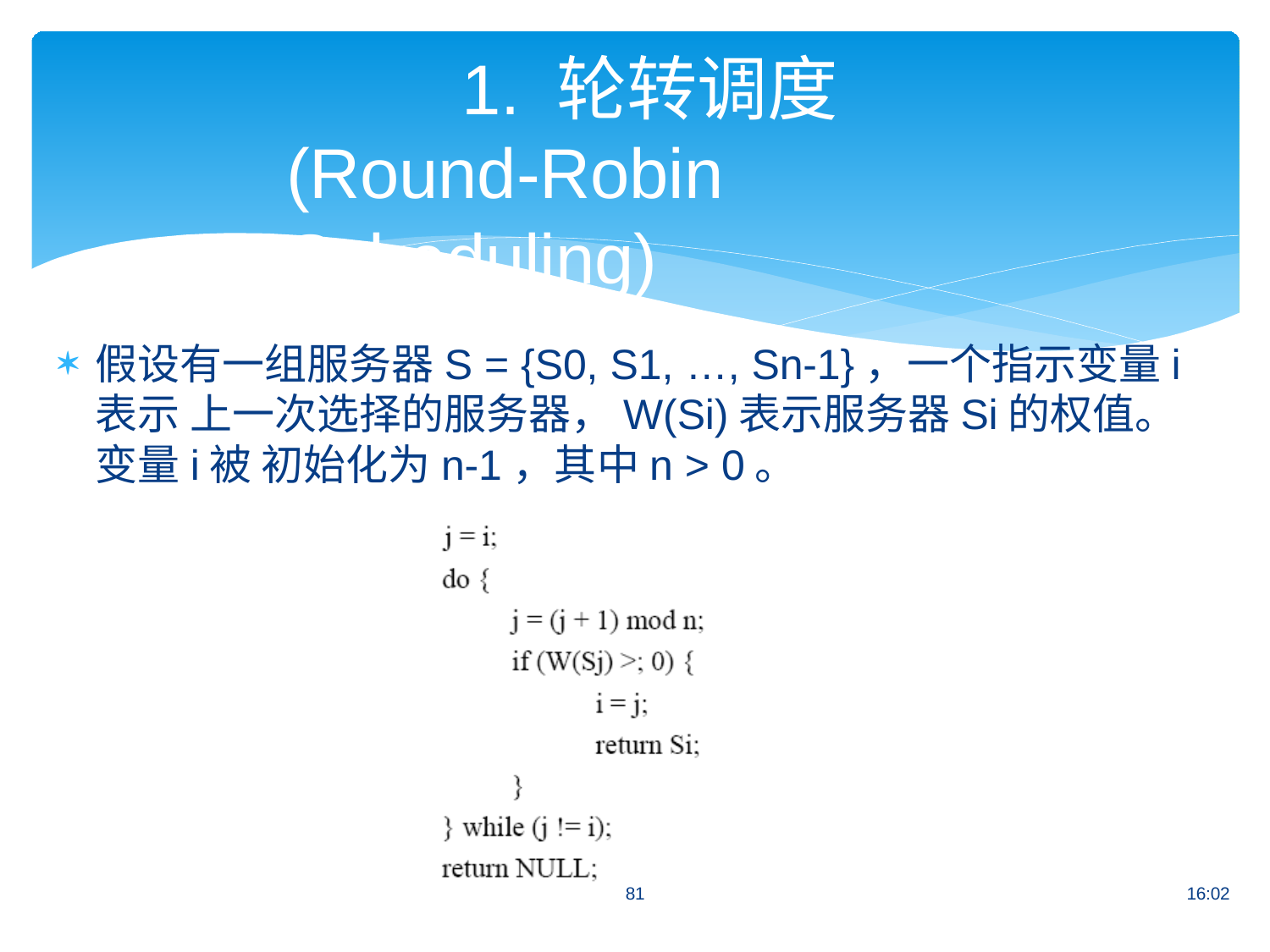

# 1. 轮转调度
(Round-Robin Scheduling)

假设有一组服务器S = {S0, S1, …, Sn-1}，一个指示变量i表示 上一次选择的服务器，W(Si)表示服务器Si的权值。变量i被 初始化为n-1，其中n > 0。

81
16:02